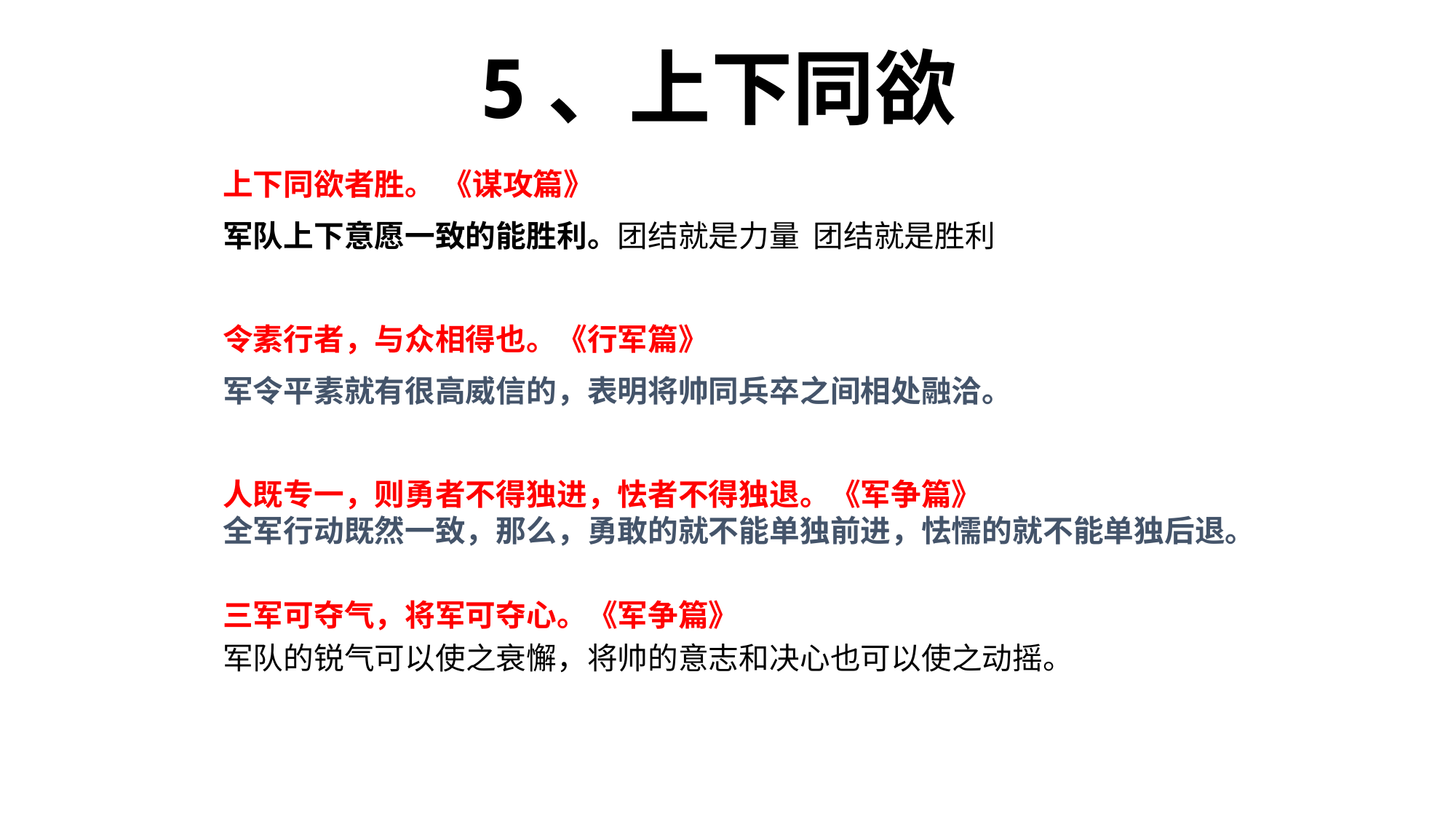

5、上下同欲
上下同欲者胜。 《谋攻篇》
军队上下意愿一致的能胜利。团结就是力量  团结就是胜利

令素行者，与众相得也。《行军篇》
军令平素就有很高威信的，表明将帅同兵卒之间相处融洽。

人既专一，则勇者不得独进，怯者不得独退。《军争篇》
全军行动既然一致，那么，勇敢的就不能单独前进，怯懦的就不能单独后退。

三军可夺气，将军可夺心。《军争篇》
军队的锐气可以使之衰懈，将帅的意志和决心也可以使之动摇。